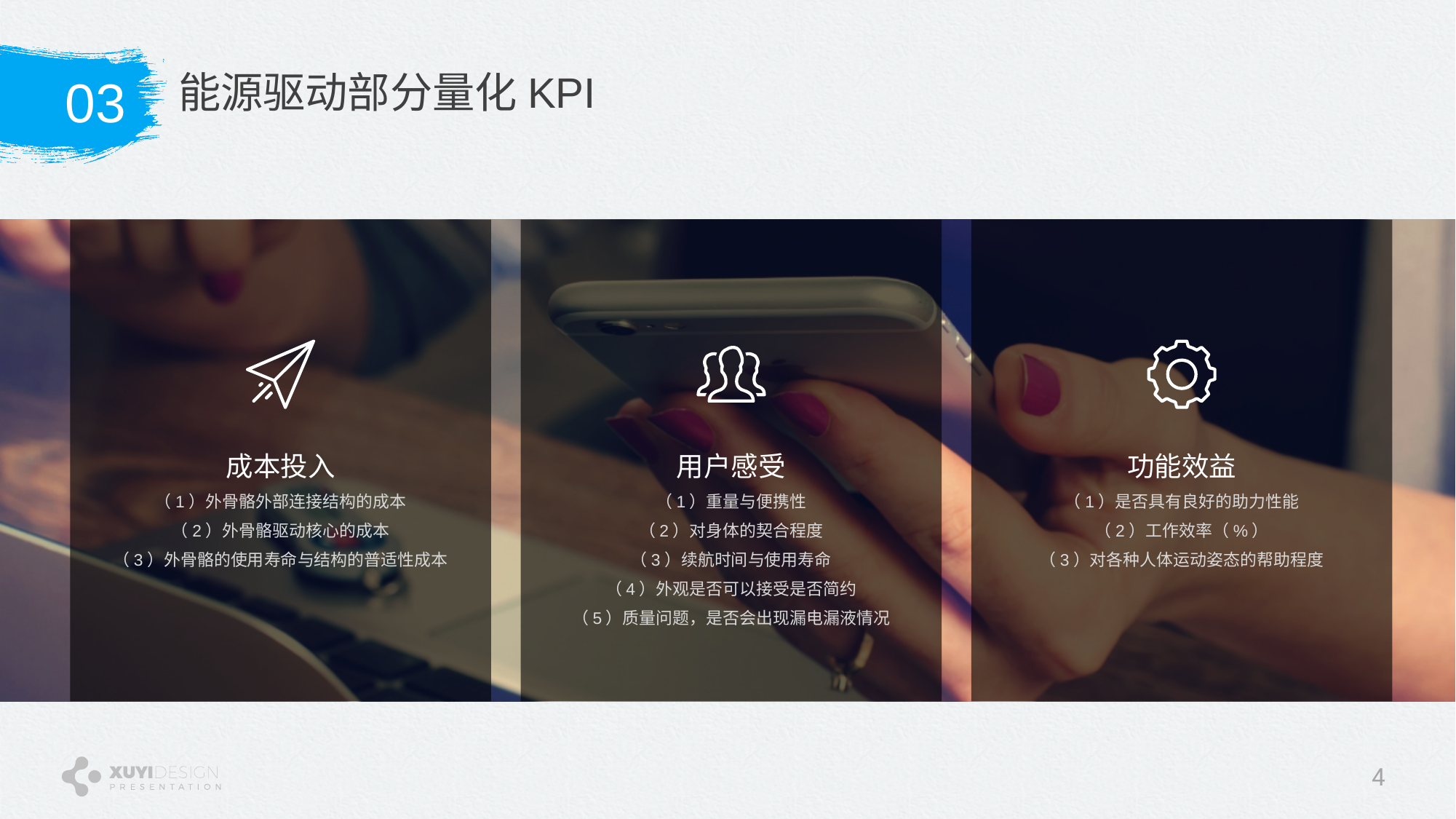

能源驱动部分量化KPI
03
e7d195523061f1c0cef09ac28eaae964ec9988a5cce77c8b8C1E4685C6E6B40CD7615480512384A61EE159C6FE0045D14B61E85D0A95589D558B81FFC809322ACC20DC2254D928200A3EA0841B8B1814961BE795024DFDEF45878460D5EEC04B3DB4C246007153409DEDE37CA726A66AF19B77CE744E11CADCFB09B3408DEC1F688348922E38CCEE

成本投入
（1）外骨骼外部连接结构的成本
（2）外骨骼驱动核心的成本
（3）外骨骼的使用寿命与结构的普适性成本
用户感受
（1）重量与便携性
（2）对身体的契合程度
（3）续航时间与使用寿命
（4）外观是否可以接受是否简约
（5）质量问题，是否会出现漏电漏液情况

功能效益
（1）是否具有良好的助力性能
（2）工作效率（%）
（3）对各种人体运动姿态的帮助程度